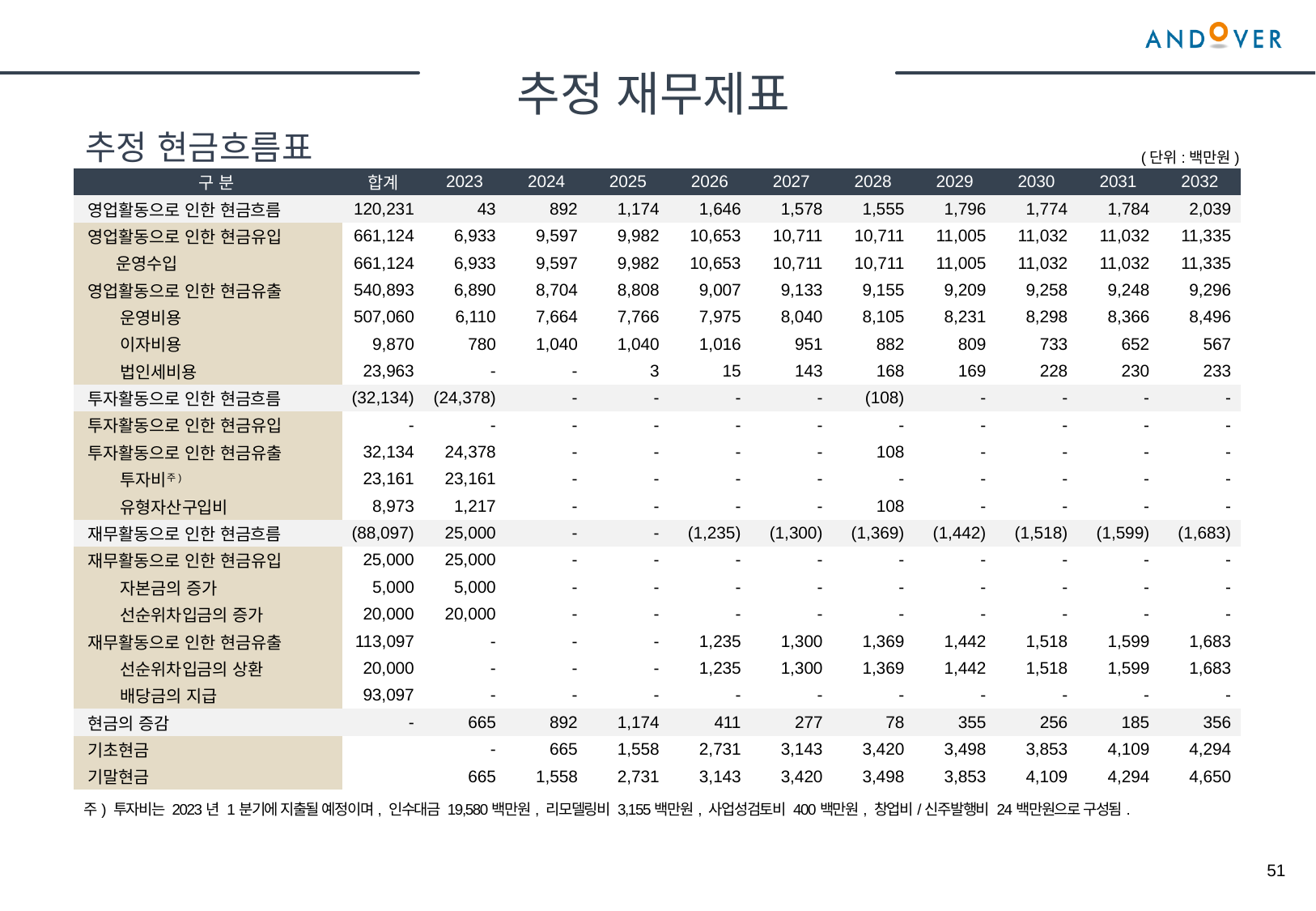

추정 재무제표
추정 현금흐름표
(단위:백만원)
| 구 분 | 합계 | 2023 | 2024 | 2025 | 2026 | 2027 | 2028 | 2029 | 2030 | 2031 | 2032 |
| --- | --- | --- | --- | --- | --- | --- | --- | --- | --- | --- | --- |
| 영업활동으로 인한 현금흐름 | 120,231 | 43 | 892 | 1,174 | 1,646 | 1,578 | 1,555 | 1,796 | 1,774 | 1,784 | 2,039 |
| 영업활동으로 인한 현금유입 | 661,124 | 6,933 | 9,597 | 9,982 | 10,653 | 10,711 | 10,711 | 11,005 | 11,032 | 11,032 | 11,335 |
| 운영수입 | 661,124 | 6,933 | 9,597 | 9,982 | 10,653 | 10,711 | 10,711 | 11,005 | 11,032 | 11,032 | 11,335 |
| 영업활동으로 인한 현금유출 | 540,893 | 6,890 | 8,704 | 8,808 | 9,007 | 9,133 | 9,155 | 9,209 | 9,258 | 9,248 | 9,296 |
| 운영비용 | 507,060 | 6,110 | 7,664 | 7,766 | 7,975 | 8,040 | 8,105 | 8,231 | 8,298 | 8,366 | 8,496 |
| 이자비용 | 9,870 | 780 | 1,040 | 1,040 | 1,016 | 951 | 882 | 809 | 733 | 652 | 567 |
| 법인세비용 | 23,963 | - | - | 3 | 15 | 143 | 168 | 169 | 228 | 230 | 233 |
| 투자활동으로 인한 현금흐름 | (32,134) | (24,378) | - | - | - | - | (108) | - | - | - | - |
| 투자활동으로 인한 현금유입 | - | - | - | - | - | - | - | - | - | - | - |
| 투자활동으로 인한 현금유출 | 32,134 | 24,378 | - | - | - | - | 108 | - | - | - | - |
| 투자비주) | 23,161 | 23,161 | - | - | - | - | - | - | - | - | - |
| 유형자산구입비 | 8,973 | 1,217 | - | - | - | - | 108 | - | - | - | - |
| 재무활동으로 인한 현금흐름 | (88,097) | 25,000 | - | - | (1,235) | (1,300) | (1,369) | (1,442) | (1,518) | (1,599) | (1,683) |
| 재무활동으로 인한 현금유입 | 25,000 | 25,000 | - | - | - | - | - | - | - | - | - |
| 자본금의 증가 | 5,000 | 5,000 | - | - | - | - | - | - | - | - | - |
| 선순위차입금의 증가 | 20,000 | 20,000 | - | - | - | - | - | - | - | - | - |
| 재무활동으로 인한 현금유출 | 113,097 | - | - | - | 1,235 | 1,300 | 1,369 | 1,442 | 1,518 | 1,599 | 1,683 |
| 선순위차입금의 상환 | 20,000 | - | - | - | 1,235 | 1,300 | 1,369 | 1,442 | 1,518 | 1,599 | 1,683 |
| 배당금의 지급 | 93,097 | - | - | - | - | - | - | - | - | - | - |
| 현금의 증감 | - | 665 | 892 | 1,174 | 411 | 277 | 78 | 355 | 256 | 185 | 356 |
| 기초현금 |  | - | 665 | 1,558 | 2,731 | 3,143 | 3,420 | 3,498 | 3,853 | 4,109 | 4,294 |
| 기말현금 |  | 665 | 1,558 | 2,731 | 3,143 | 3,420 | 3,498 | 3,853 | 4,109 | 4,294 | 4,650 |
주) 투자비는 2023년 1분기에 지출될 예정이며, 인수대금 19,580백만원, 리모델링비 3,155백만원, 사업성검토비 400백만원, 창업비/신주발행비 24백만원으로 구성됨.
51